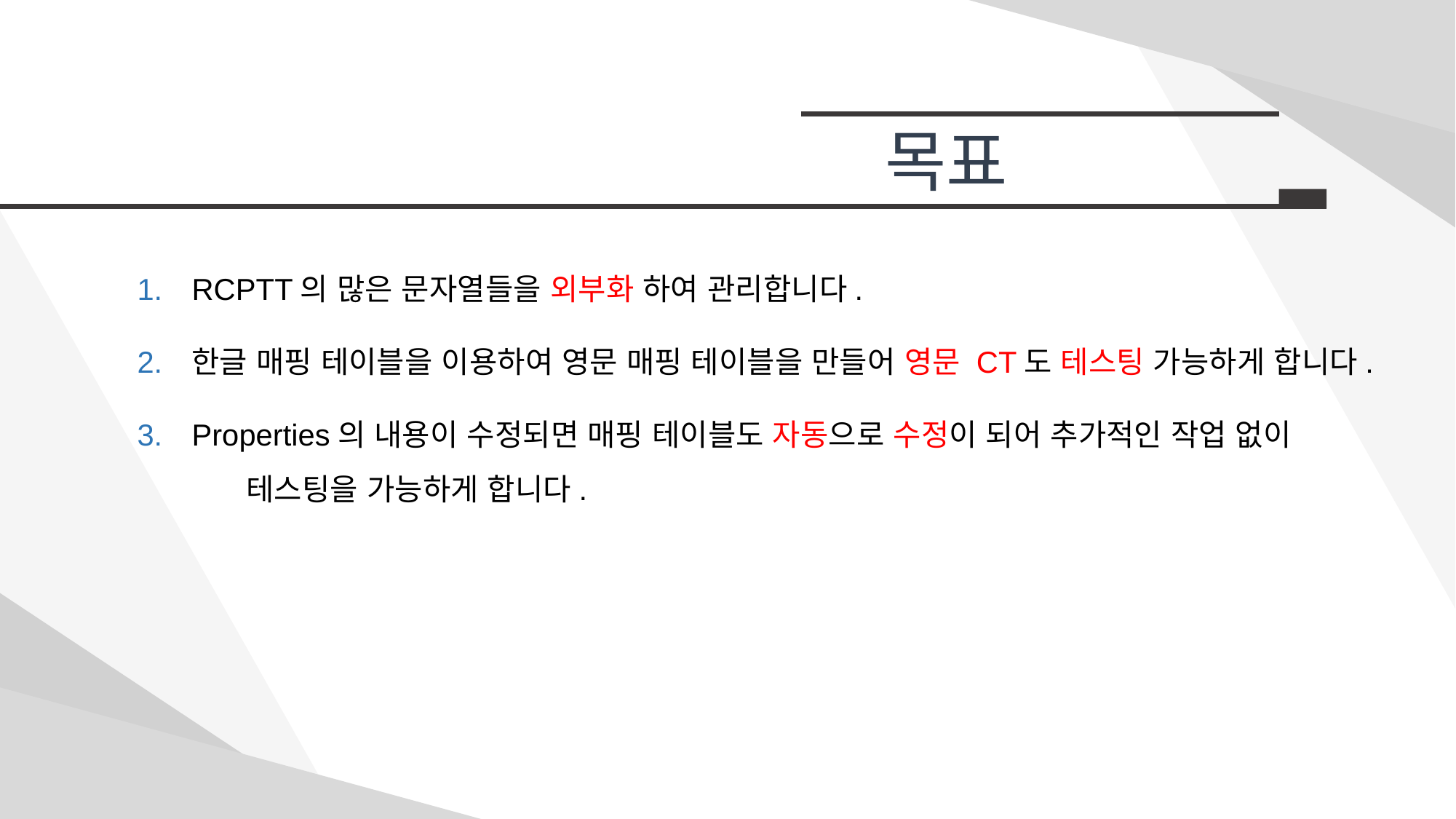

목표

RCPTT의 많은 문자열들을 외부화 하여 관리합니다.

한글 매핑 테이블을 이용하여 영문 매핑 테이블을 만들어 영문 CT도 테스팅 가능하게 합니다.

Properties의 내용이 수정되면 매핑 테이블도 자동으로 수정이 되어 추가적인 작업 없이
	테스팅을 가능하게 합니다.